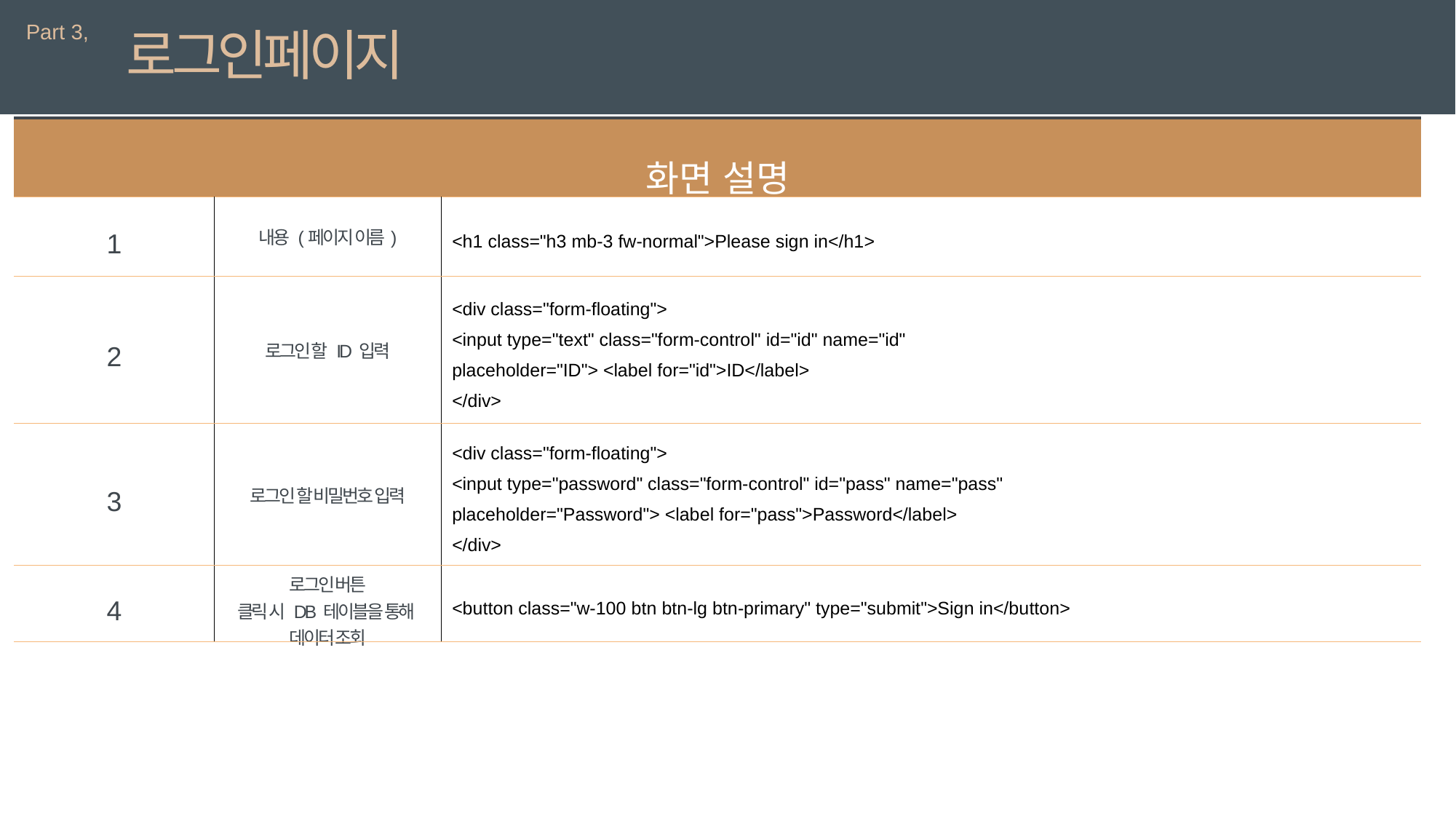

Part 3,
로그인페이지
| 화면 설명 |  |  |
| --- | --- | --- |
| 1 | 내용 (페이지 이름) | <h1 class="h3 mb-3 fw-normal">Please sign in</h1> |
| 2 | 로그인 할 ID 입력 | <div class="form-floating"> <input type="text" class="form-control" id="id" name="id" placeholder="ID"> <label for="id">ID</label> </div> |
| 3 | 로그인 할 비밀번호 입력 | <div class="form-floating"> <input type="password" class="form-control" id="pass" name="pass" placeholder="Password"> <label for="pass">Password</label> </div> |
| 4 | 로그인 버튼 클릭 시 DB 테이블을 통해 데이터 조회 | <button class="w-100 btn btn-lg btn-primary" type="submit">Sign in</button> |